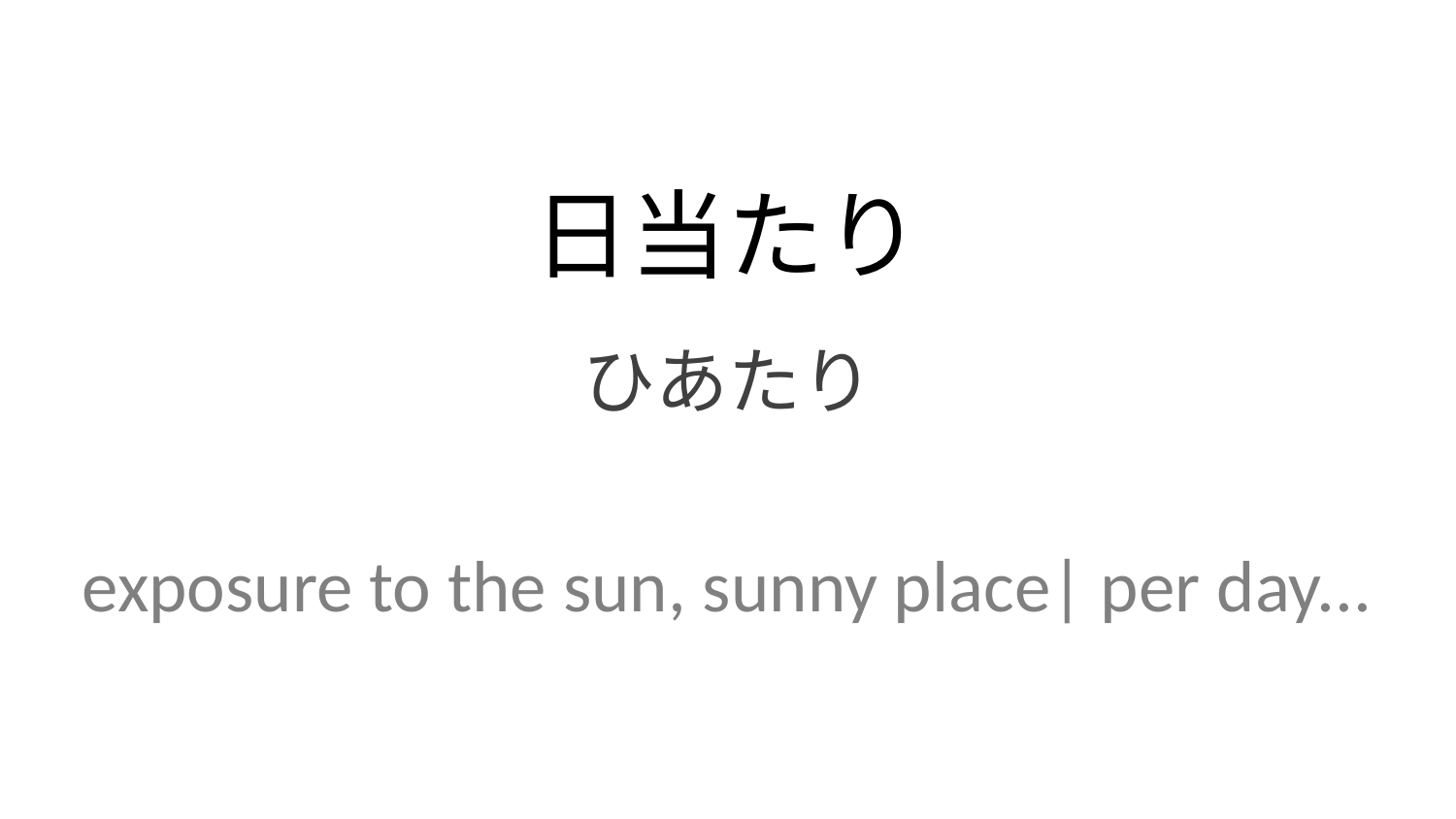

日当たり

ひあたり
exposure to the sun, sunny place| per day...